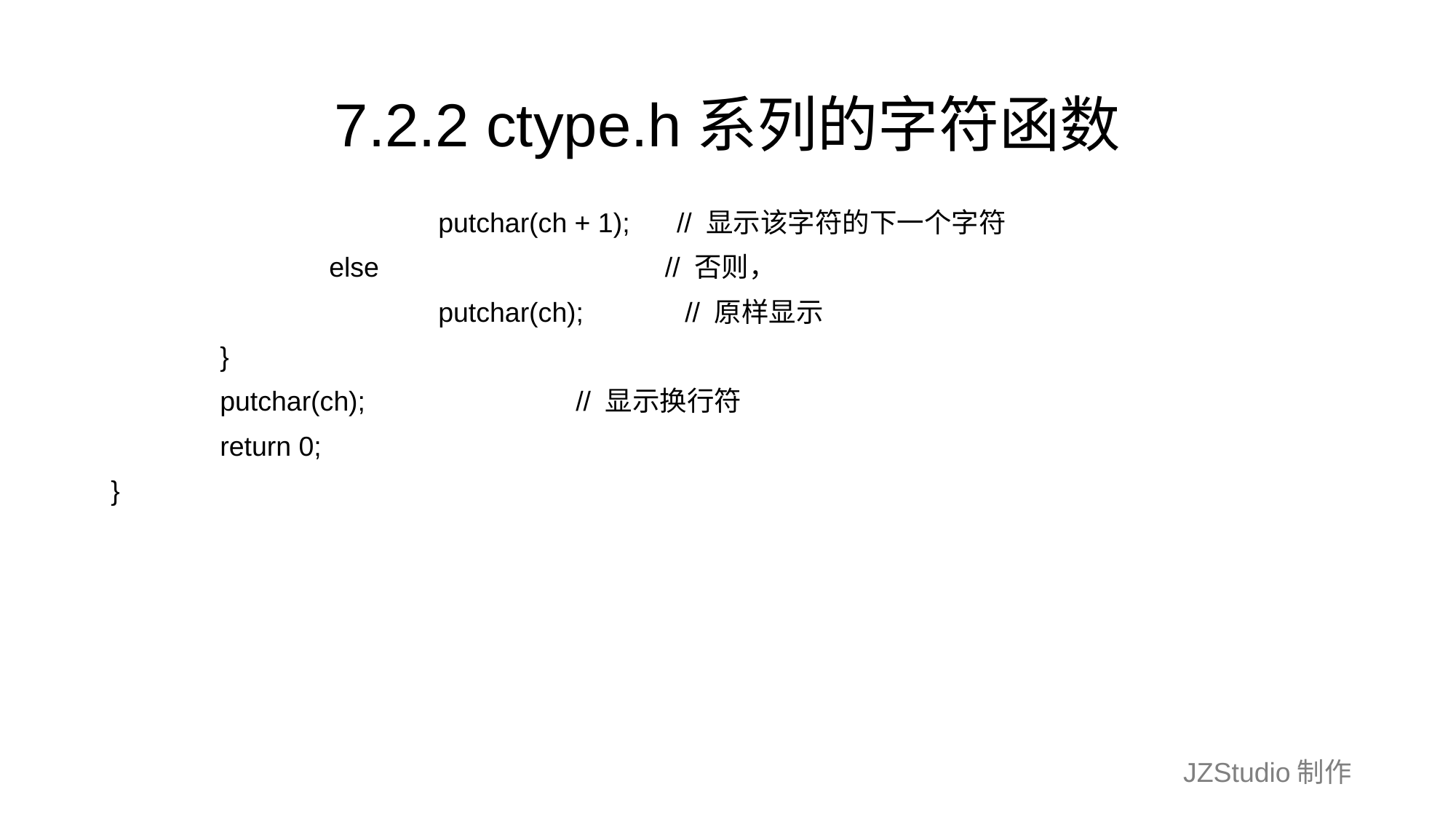

# 7.2.2 ctype.h系列的字符函数
			putchar(ch + 1);　 // 显示该字符的下一个字符
		else　　　　　　　　　　// 否则，
			putchar(ch);　　　 // 原样显示
	}
	putchar(ch);　　　　　　　 // 显示换行符
	return 0;
}